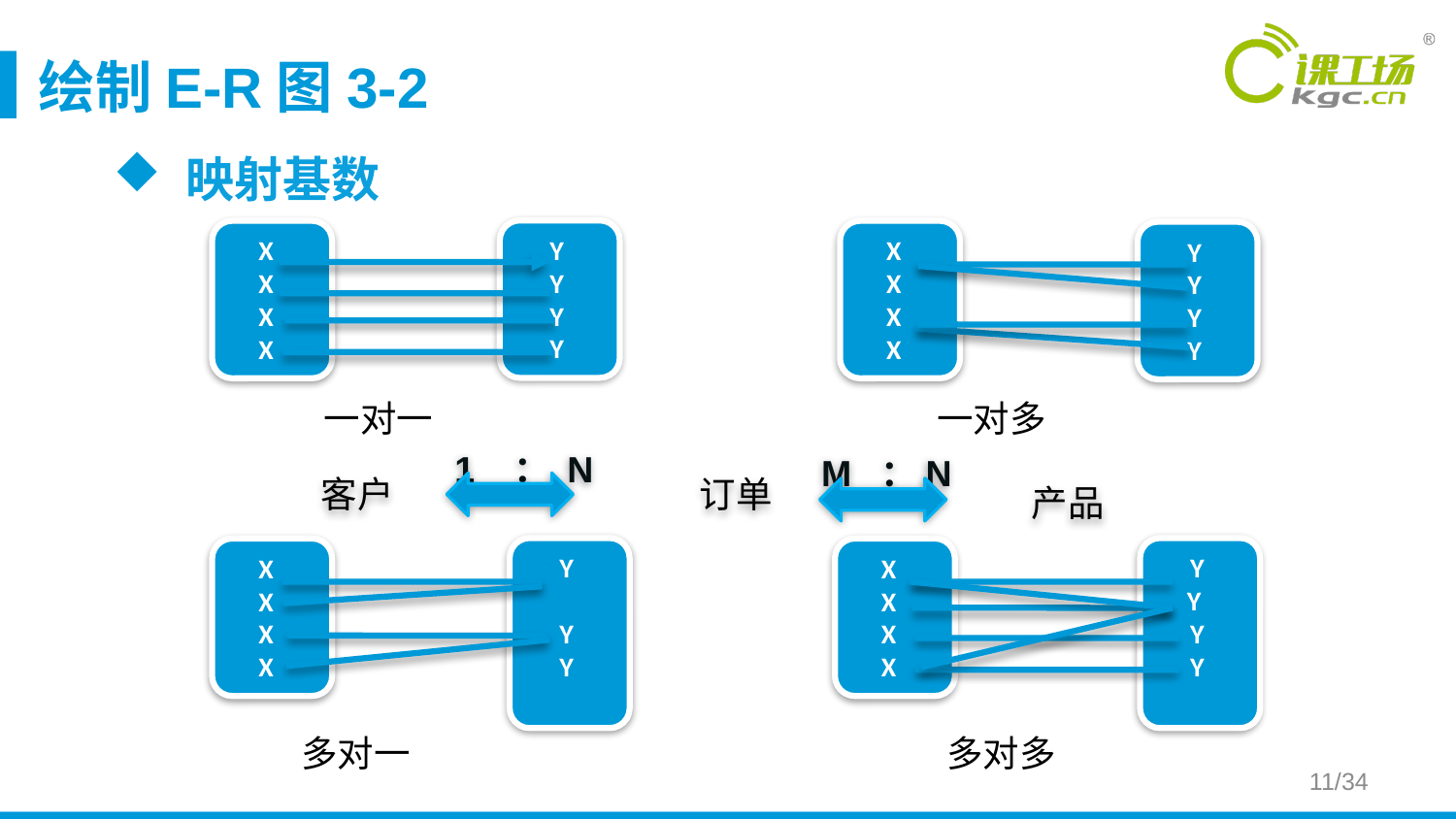

# 绘制E-R图3-2
映射基数
Y
Y
Y
Y
X
X
X
X
X
X
X
X
Y
Y
Y
Y

一对多
一对一
 1   ： N
 M  ：N
客户
订单

产品

Y

Y
Y

Y
Y
Y
Y

X
X
X
X
X
X
X
X

多对一
多对多
11/34